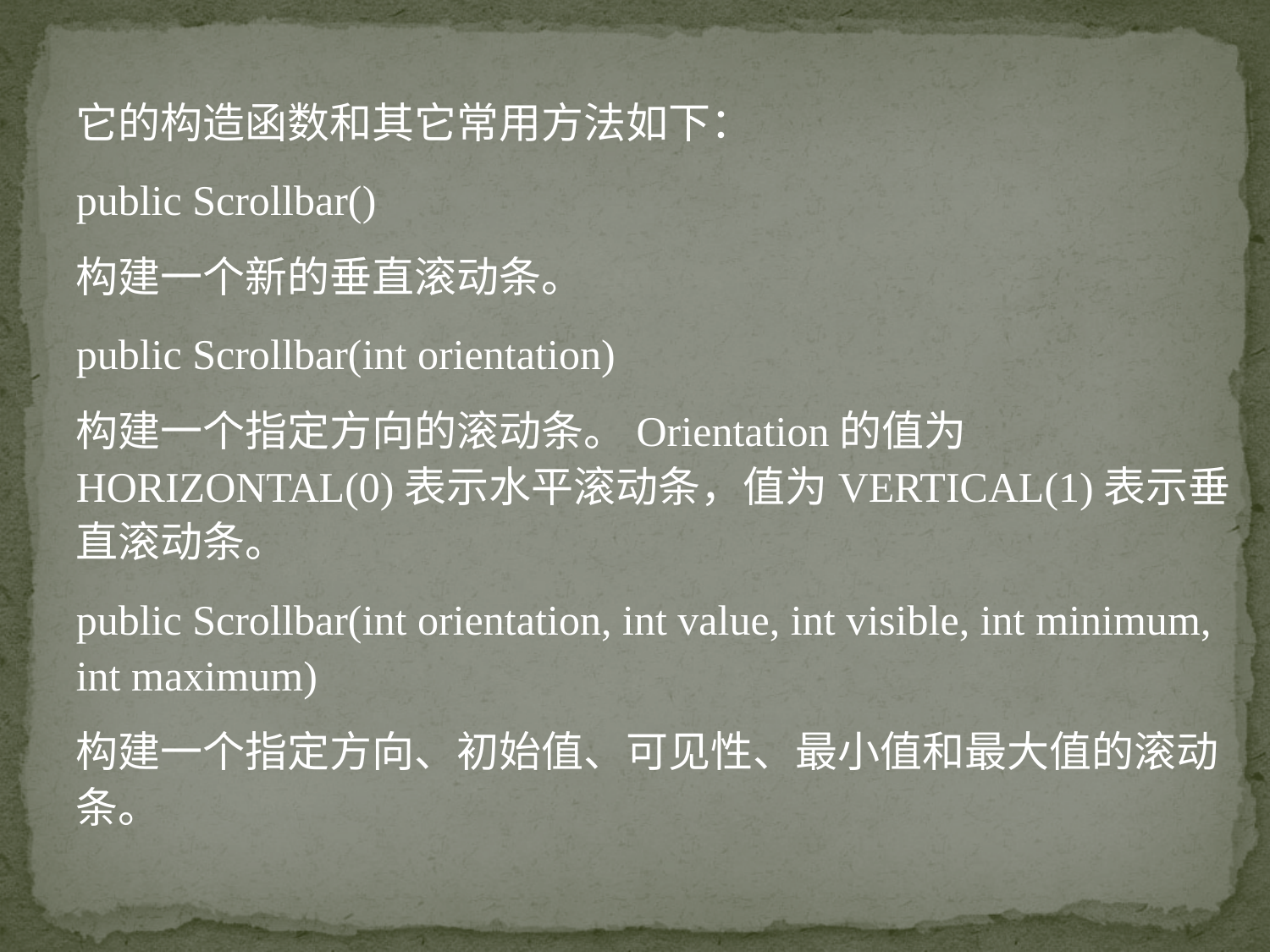

它的构造函数和其它常用方法如下：
public Scrollbar()
构建一个新的垂直滚动条。
public Scrollbar(int orientation)
构建一个指定方向的滚动条。Orientation的值为HORIZONTAL(0)表示水平滚动条，值为VERTICAL(1)表示垂直滚动条。
public Scrollbar(int orientation, int value, int visible, int minimum, int maximum)
构建一个指定方向、初始值、可见性、最小值和最大值的滚动条。